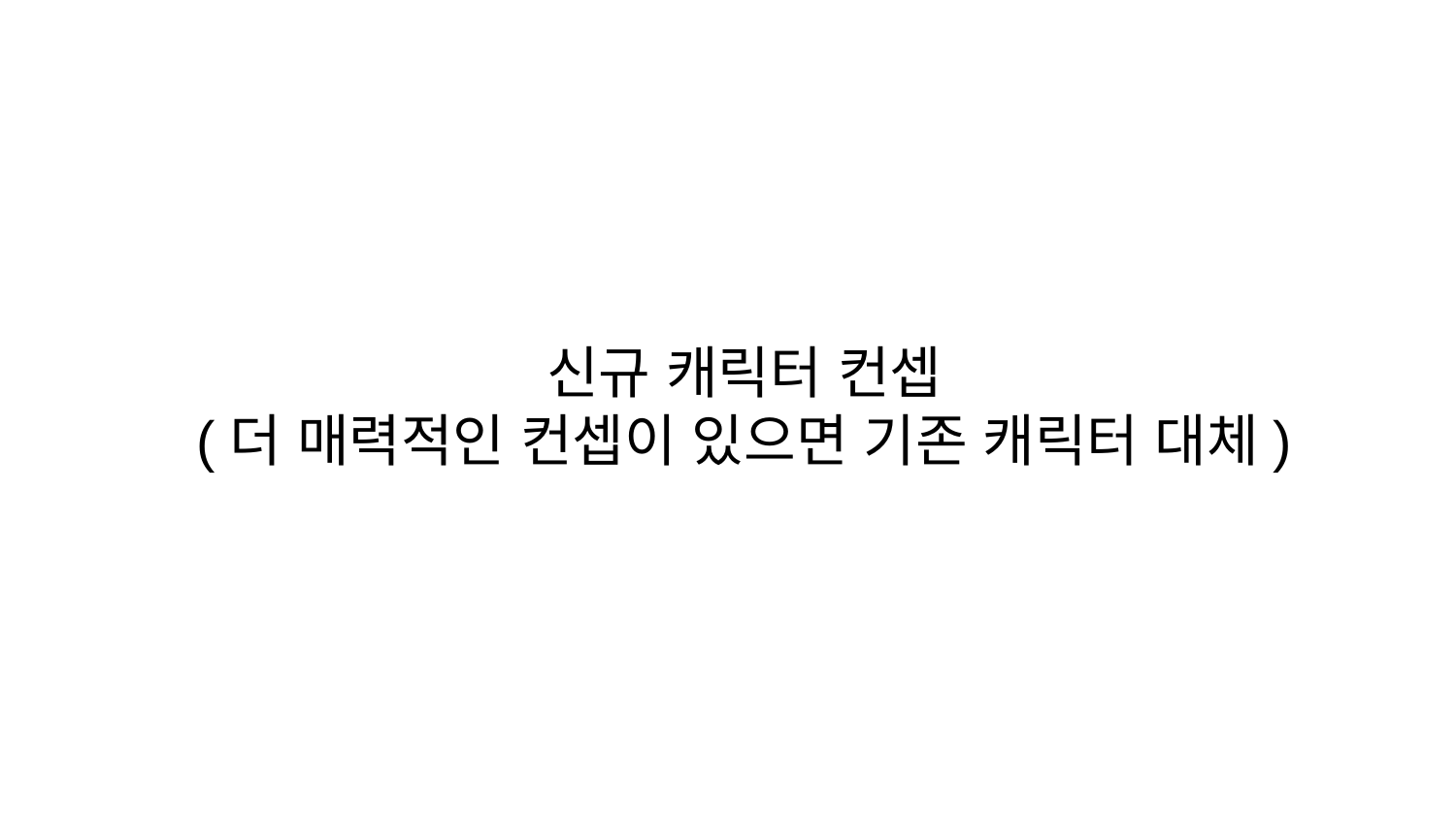

신규 캐릭터 컨셉
(더 매력적인 컨셉이 있으면 기존 캐릭터 대체)